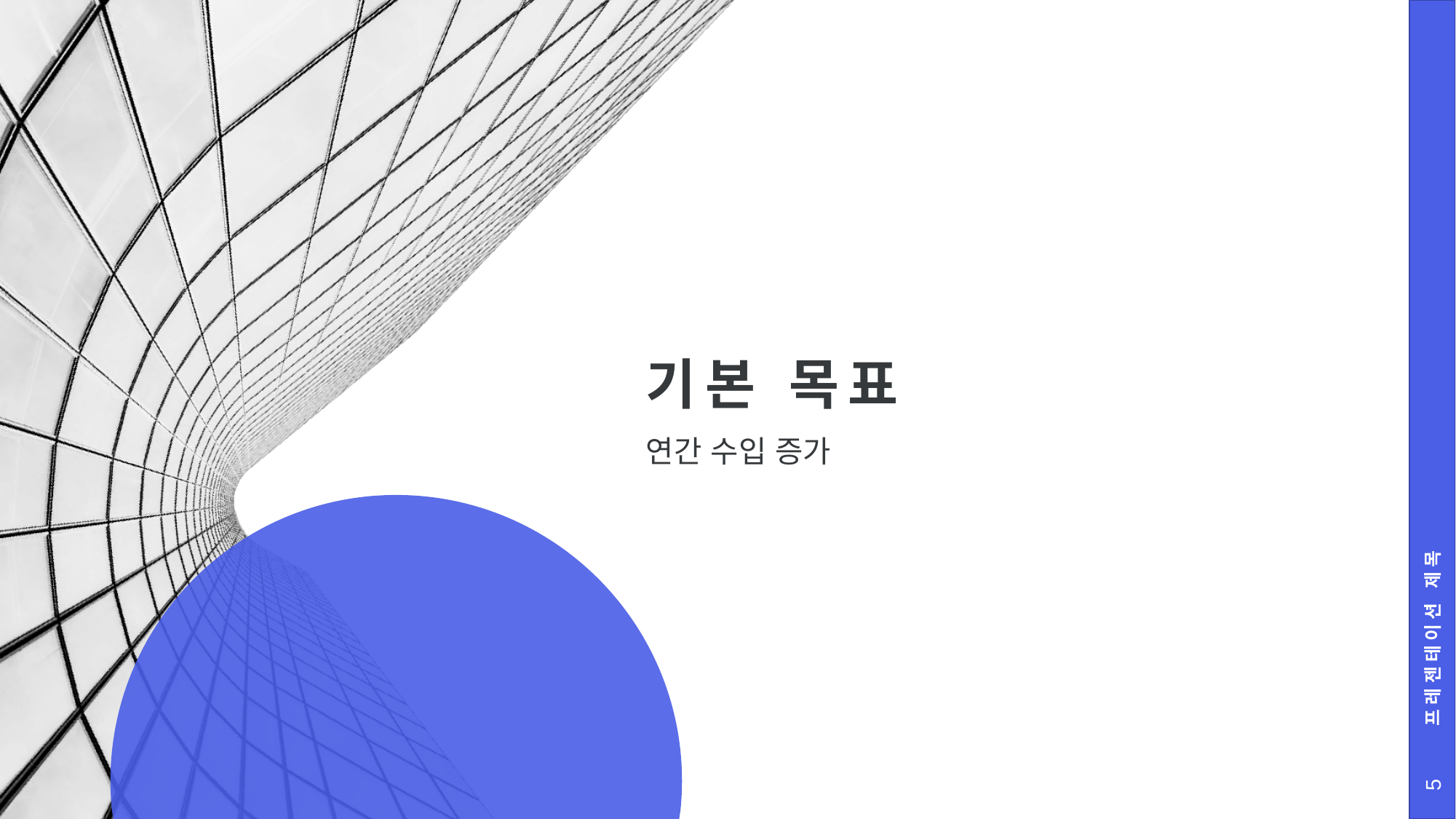

# 기본 목표
프레젠테이션 제목
연간 수입 증가
5